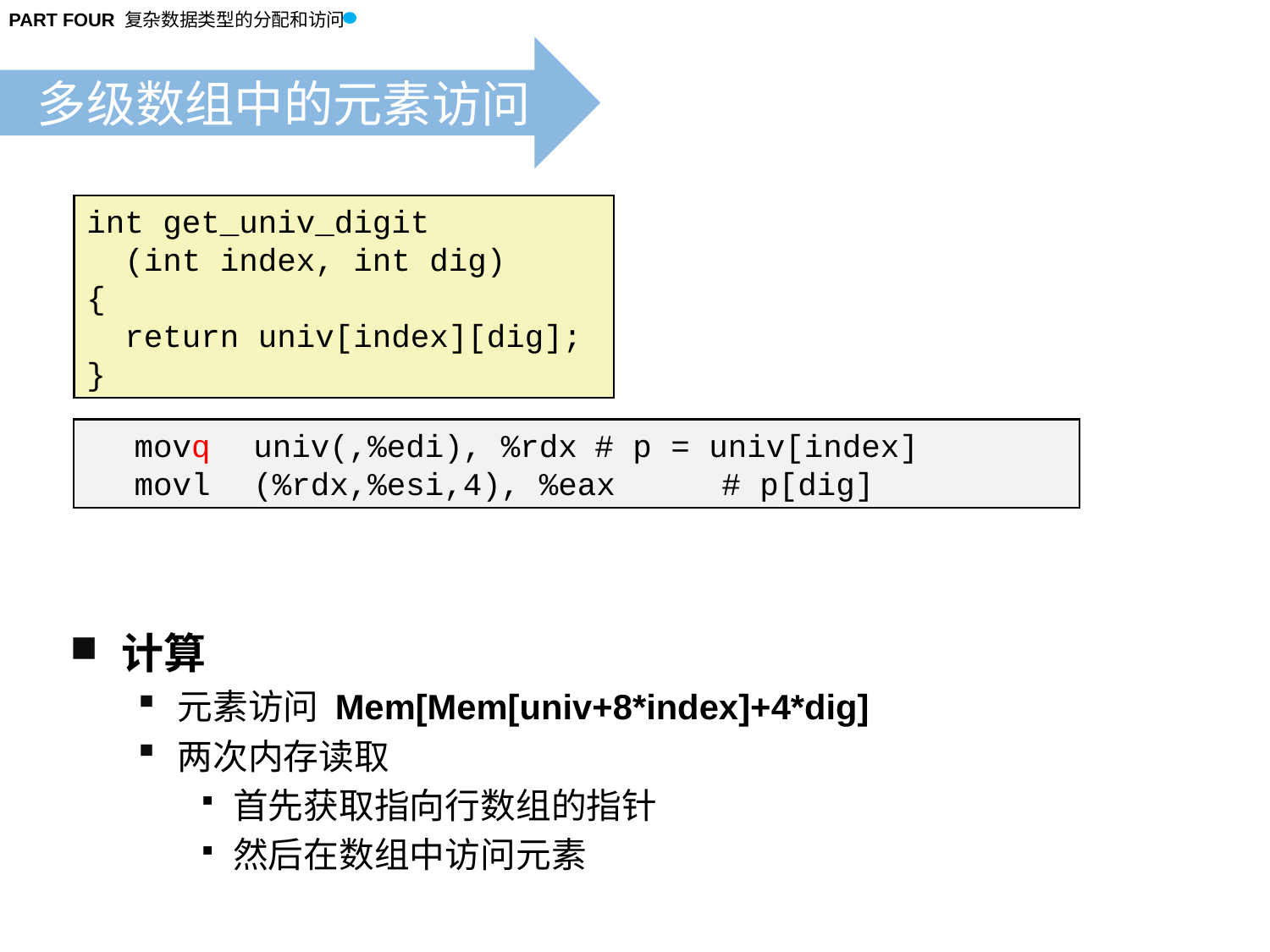

PART FOUR 复杂数据类型的分配和访问

多级数组中的元素访问
int get_univ_digit
  (int index, int dig)
{
  return univ[index][dig];
}
	movq	univ(,%edi), %rdx	# p = univ[index]
	movl	(%rdx,%esi,4), %eax	# p[dig]
计算
元素访问 Mem[Mem[univ+8*index]+4*dig]
两次内存读取
首先获取指向行数组的指针
然后在数组中访问元素